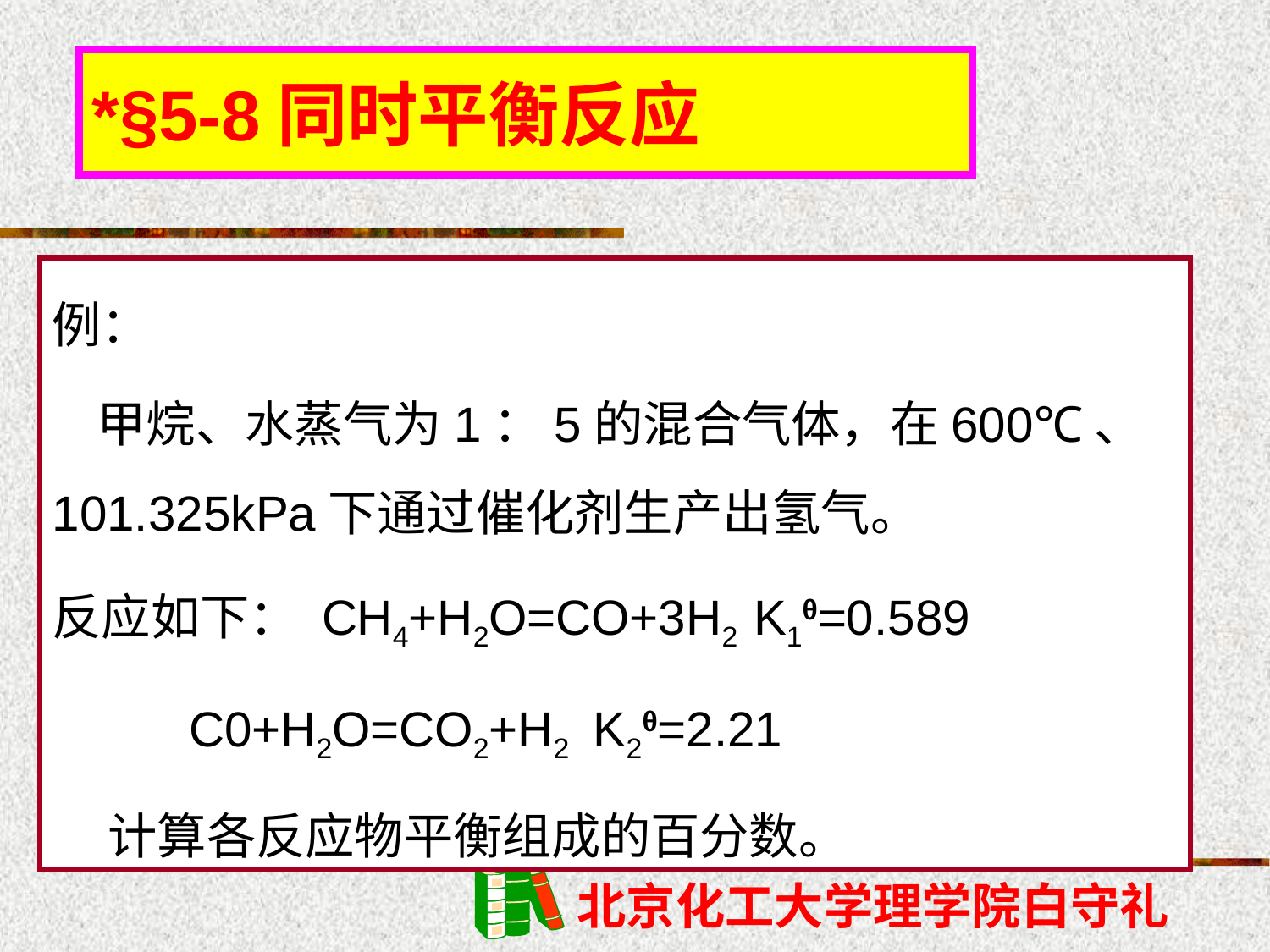

*§5-8同时平衡反应
例：
   甲烷、水蒸气为1：5的混合气体，在600℃、101.325kPa下通过催化剂生产出氢气。
反应如下： CH4+H2O=CO+3H2  K1θ=0.589
                 C0+H2O=CO2+H2   K2θ=2.21
    计算各反应物平衡组成的百分数。